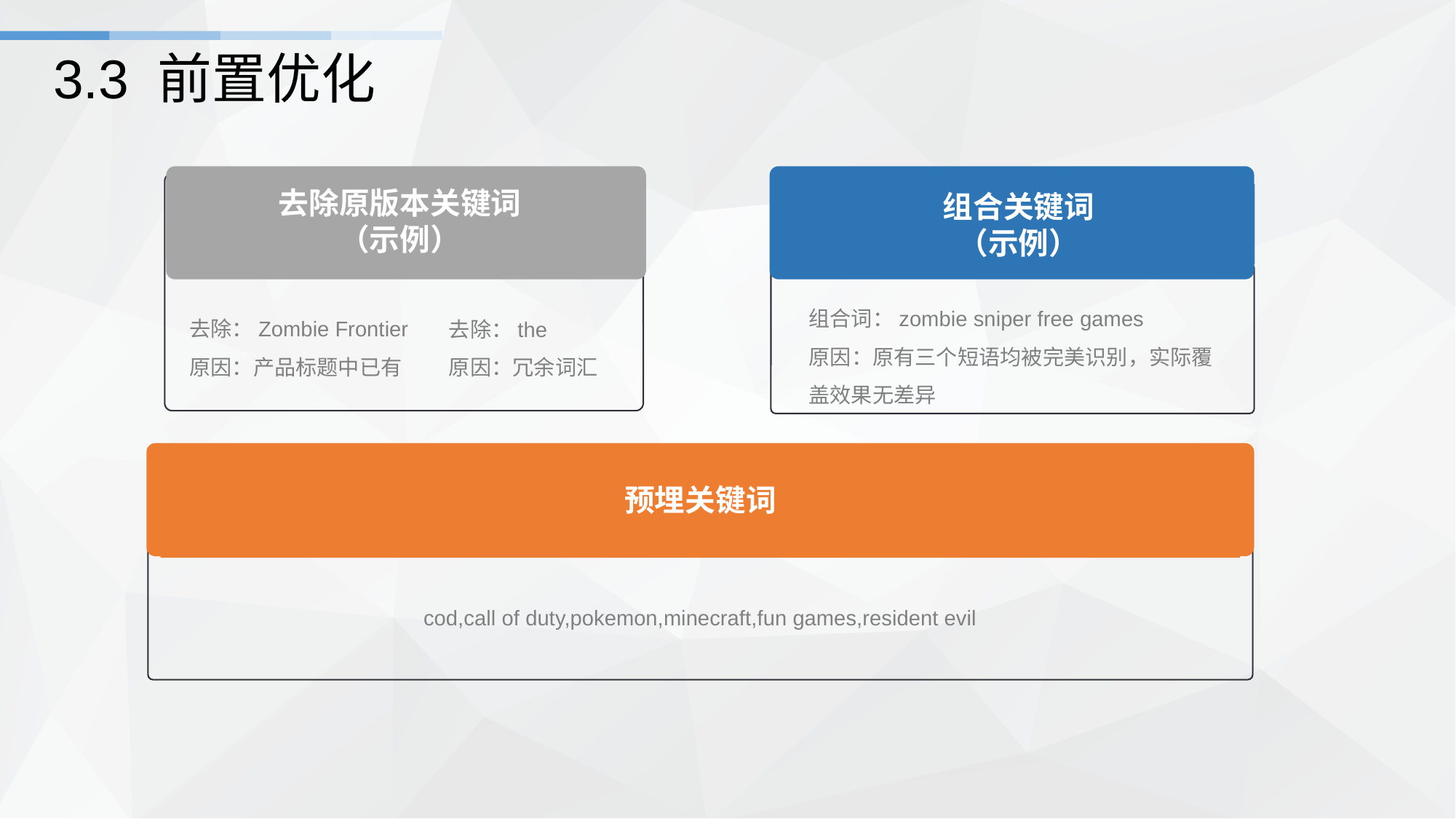

# 3.3 前置优化

去除原版本关键词
（示例）

组合关键词
（示例）
组合词：zombie sniper free games
原因：原有三个短语均被完美识别，实际覆盖效果无差异
去除：Zombie Frontier
原因：产品标题中已有
去除：the
原因：冗余词汇

预埋关键词

cod,call of duty,pokemon,minecraft,fun games,resident evil